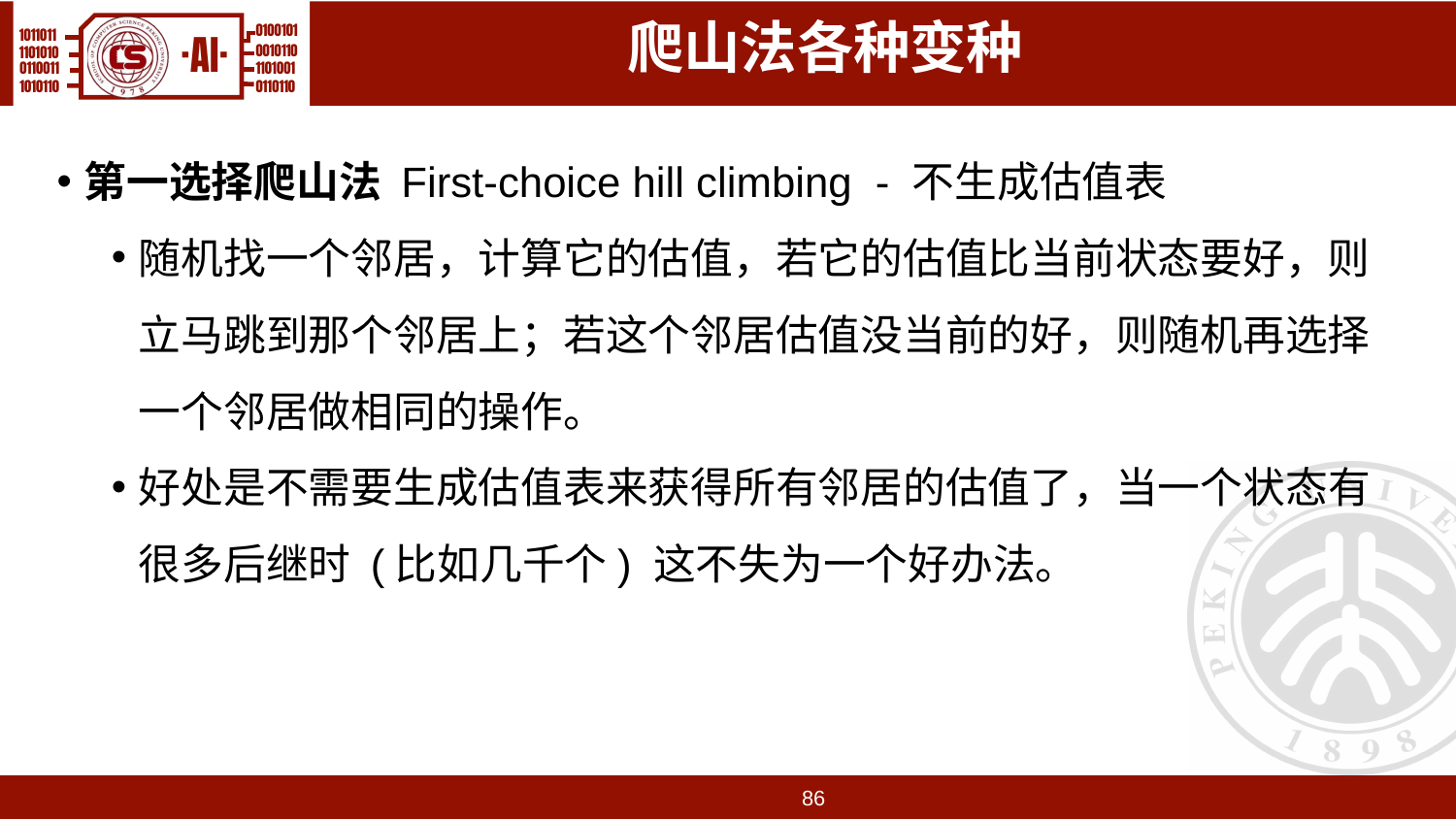

# 爬山法各种变种
第一选择爬山法 First-choice hill climbing  - 不生成估值表
随机找一个邻居，计算它的估值，若它的估值比当前状态要好，则立马跳到那个邻居上；若这个邻居估值没当前的好，则随机再选择一个邻居做相同的操作。
好处是不需要生成估值表来获得所有邻居的估值了，当一个状态有很多后继时 (比如几千个) 这不失为一个好办法。

86